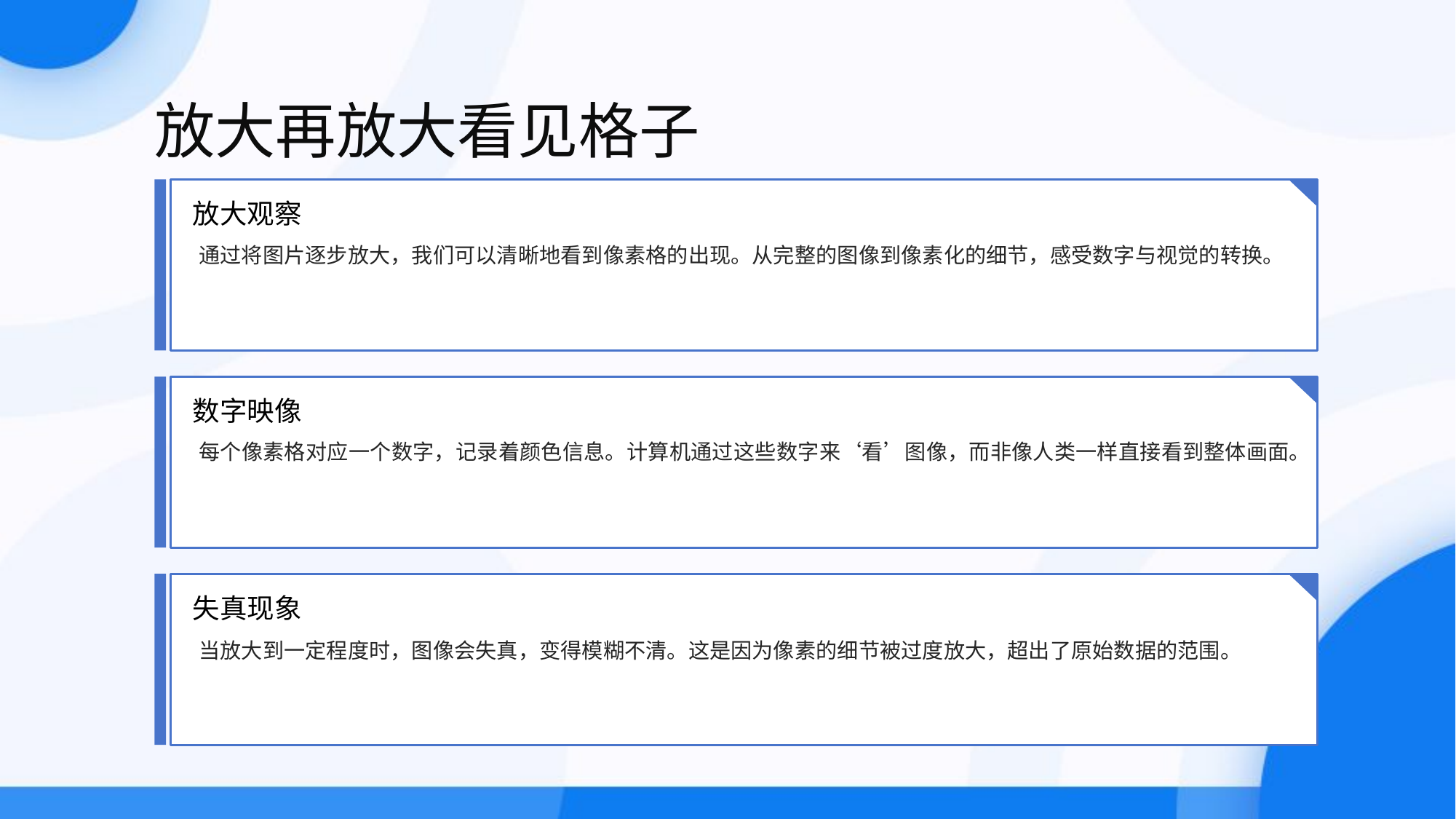

放大再放大看见格子

放大观察
通过将图片逐步放大，我们可以清晰地看到像素格的出现。从完整的图像到像素化的细节，感受数字与视觉的转换。

数字映像
每个像素格对应一个数字，记录着颜色信息。计算机通过这些数字来‘看’图像，而非像人类一样直接看到整体画面。

失真现象
当放大到一定程度时，图像会失真，变得模糊不清。这是因为像素的细节被过度放大，超出了原始数据的范围。